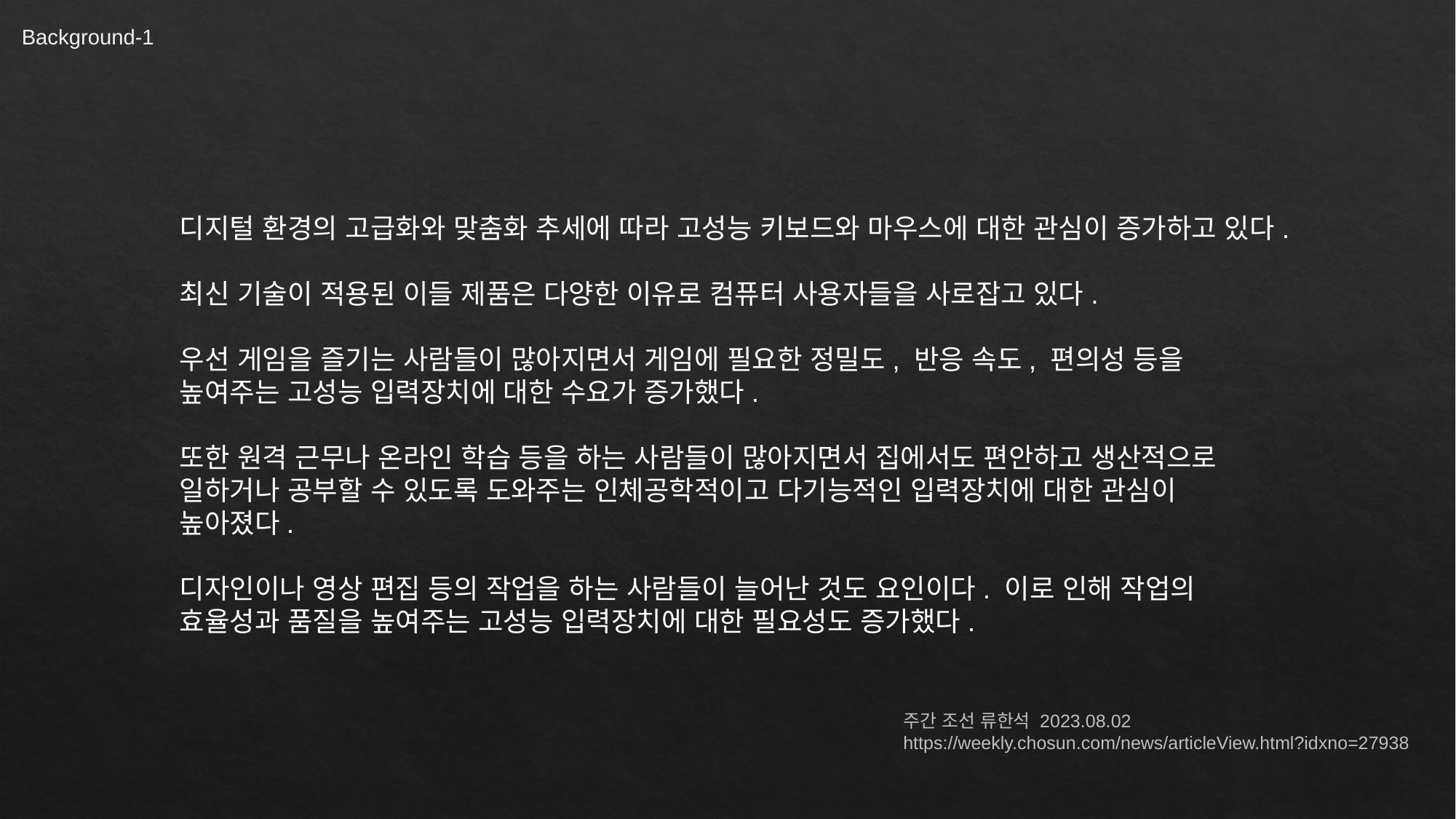

Background-1
디지털 환경의 고급화와 맞춤화 추세에 따라 고성능 키보드와 마우스에 대한 관심이 증가하고 있다.

최신 기술이 적용된 이들 제품은 다양한 이유로 컴퓨터 사용자들을 사로잡고 있다.

우선 게임을 즐기는 사람들이 많아지면서 게임에 필요한 정밀도, 반응 속도, 편의성 등을 높여주는 고성능 입력장치에 대한 수요가 증가했다.

또한 원격 근무나 온라인 학습 등을 하는 사람들이 많아지면서 집에서도 편안하고 생산적으로 일하거나 공부할 수 있도록 도와주는 인체공학적이고 다기능적인 입력장치에 대한 관심이 높아졌다.

디자인이나 영상 편집 등의 작업을 하는 사람들이 늘어난 것도 요인이다. 이로 인해 작업의 효율성과 품질을 높여주는 고성능 입력장치에 대한 필요성도 증가했다.
주간 조선 류한석 2023.08.02
https://weekly.chosun.com/news/articleView.html?idxno=27938